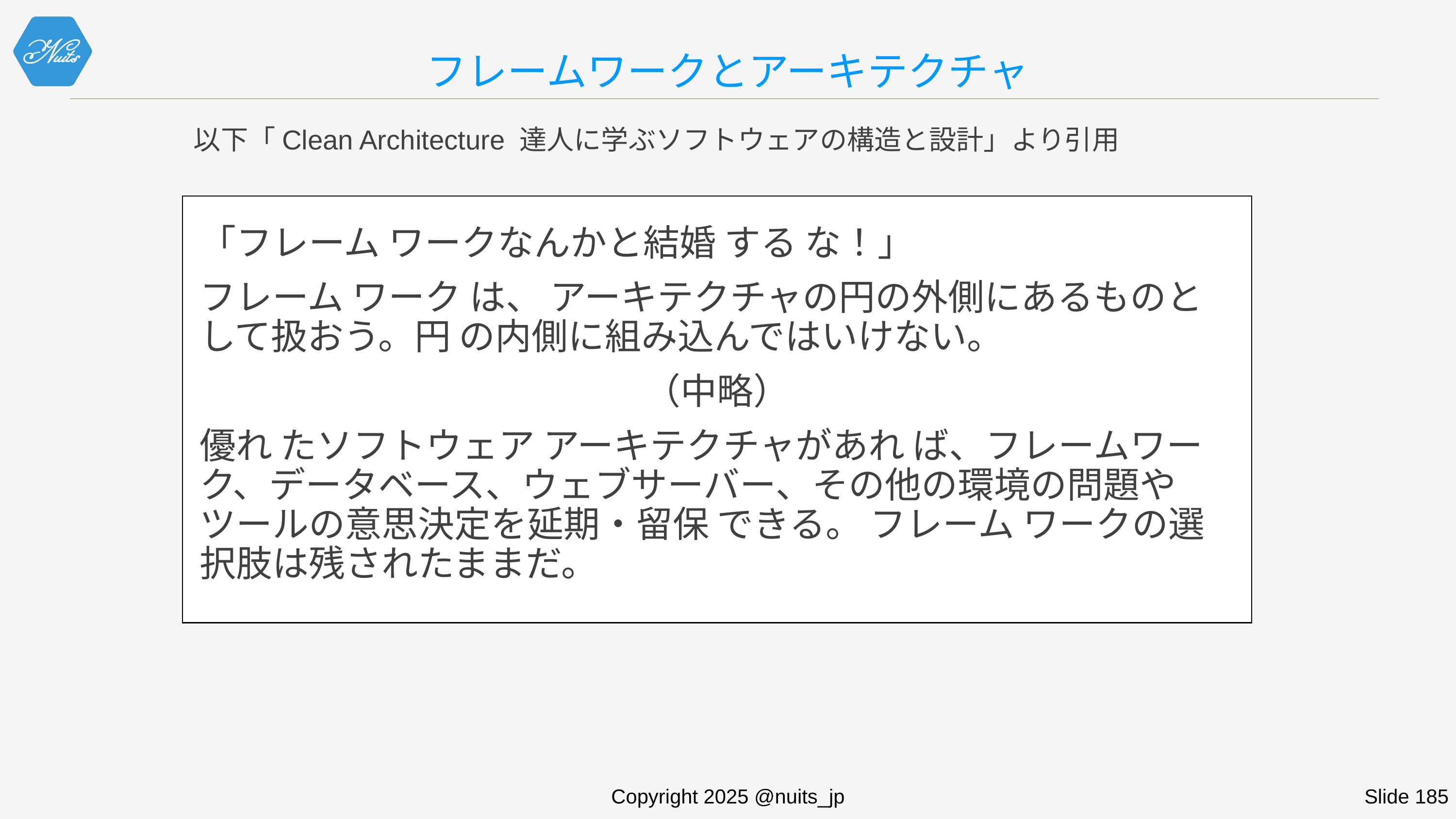

# フレームワークとアーキテクチャ
以下「Clean Architecture 達人に学ぶソフトウェアの構造と設計」より引用
「フレーム ワークなんかと結婚 する な！」
フレーム ワーク は、 アーキテクチャの円の外側にあるものとして扱おう。円 の内側に組み込んではいけない。
（中略）
優れ たソフトウェア アーキテクチャがあれ ば、フレームワーク、データベース、ウェブサーバー、その他の環境の問題やツールの意思決定を延期・留保 できる。 フレーム ワークの選択肢は残されたままだ。